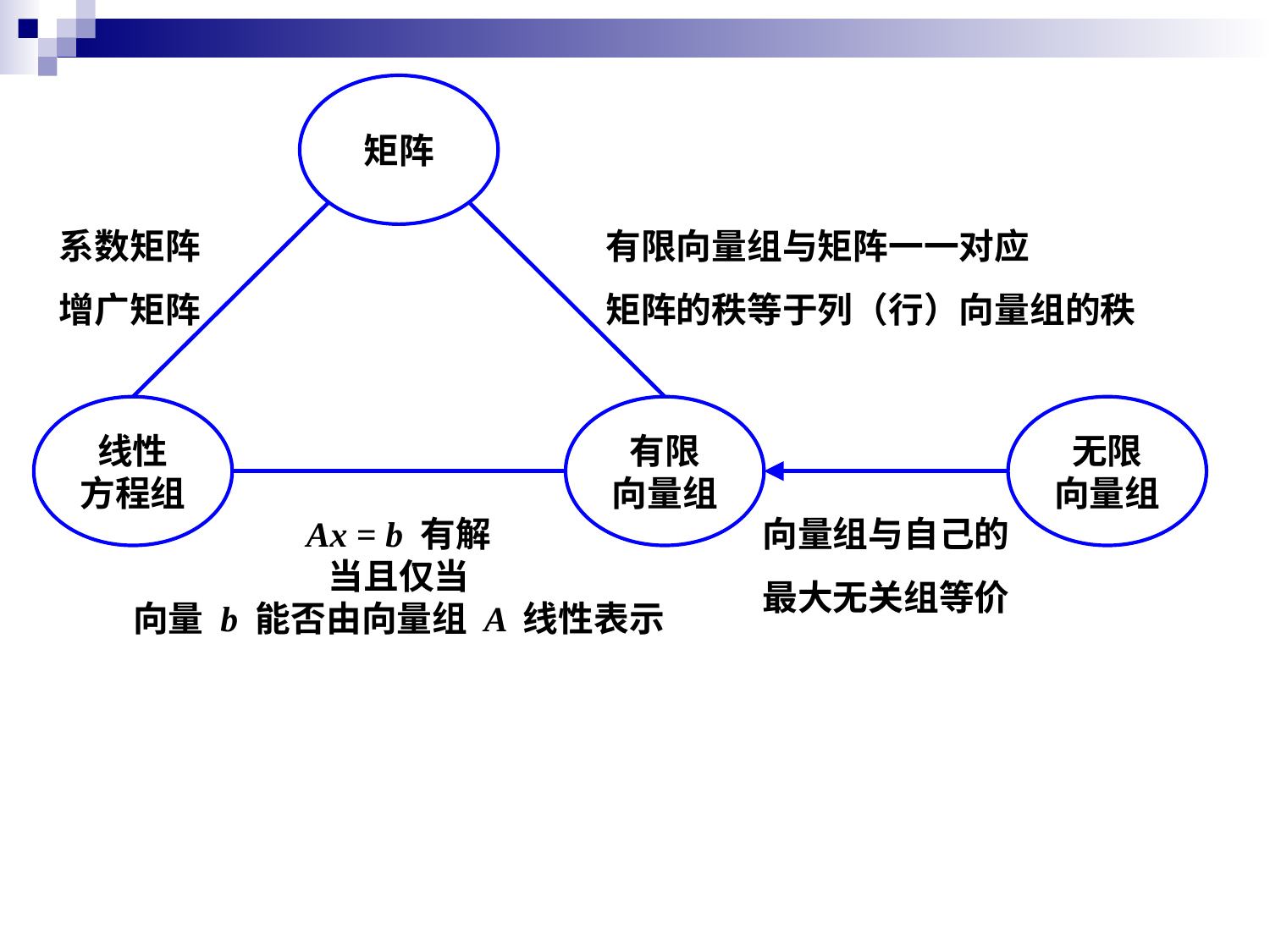

矩阵
系数矩阵
增广矩阵
有限向量组与矩阵一一对应
矩阵的秩等于列（行）向量组的秩
线性
方程组
有限
向量组
无限
向量组
Ax = b 有解
当且仅当
向量 b 能否由向量组 A 线性表示
向量组与自己的
最大无关组等价